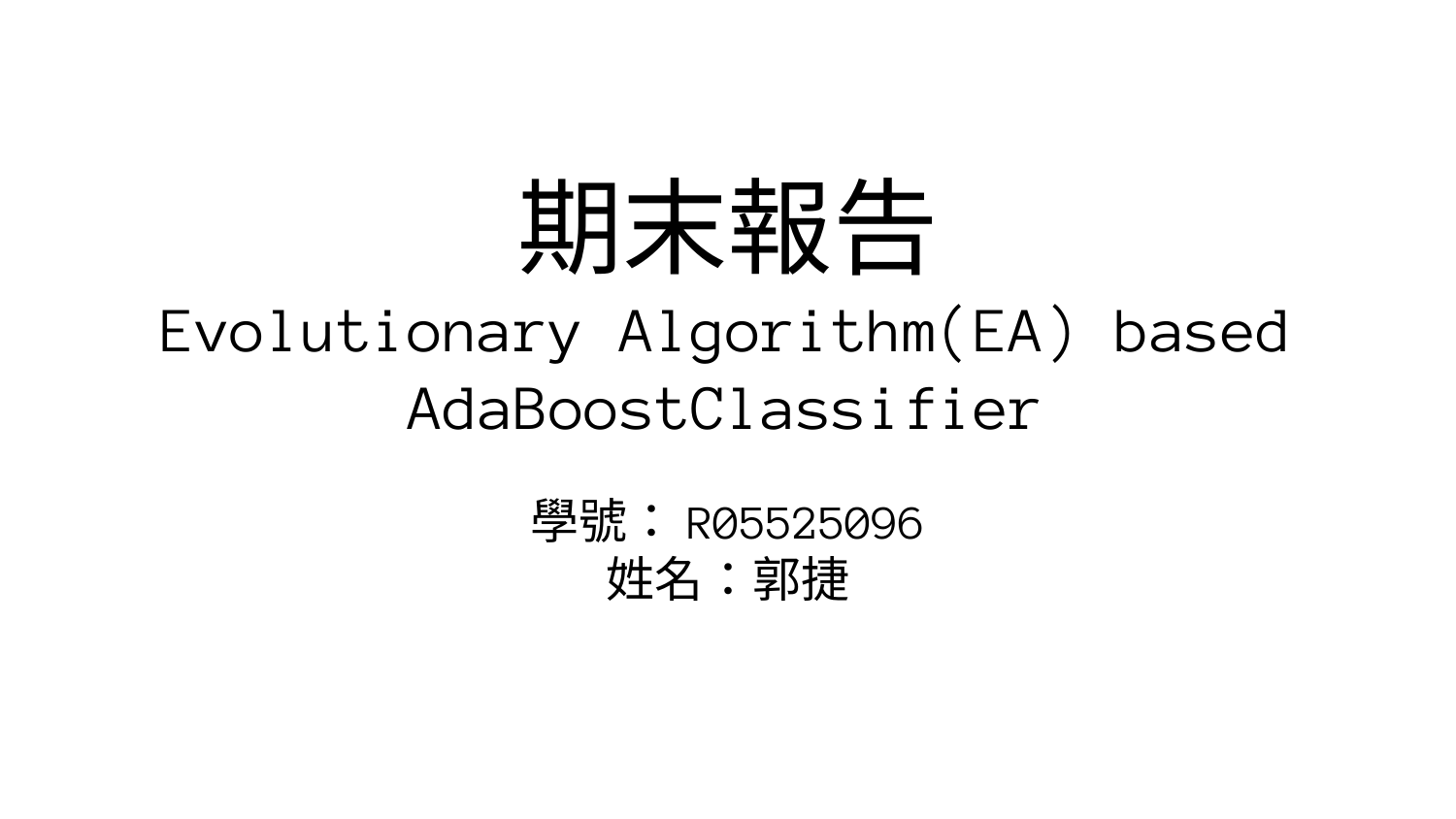

# 期末報告
Evolutionary Algorithm(EA) based
AdaBoostClassifier
學號：R05525096
姓名：郭捷